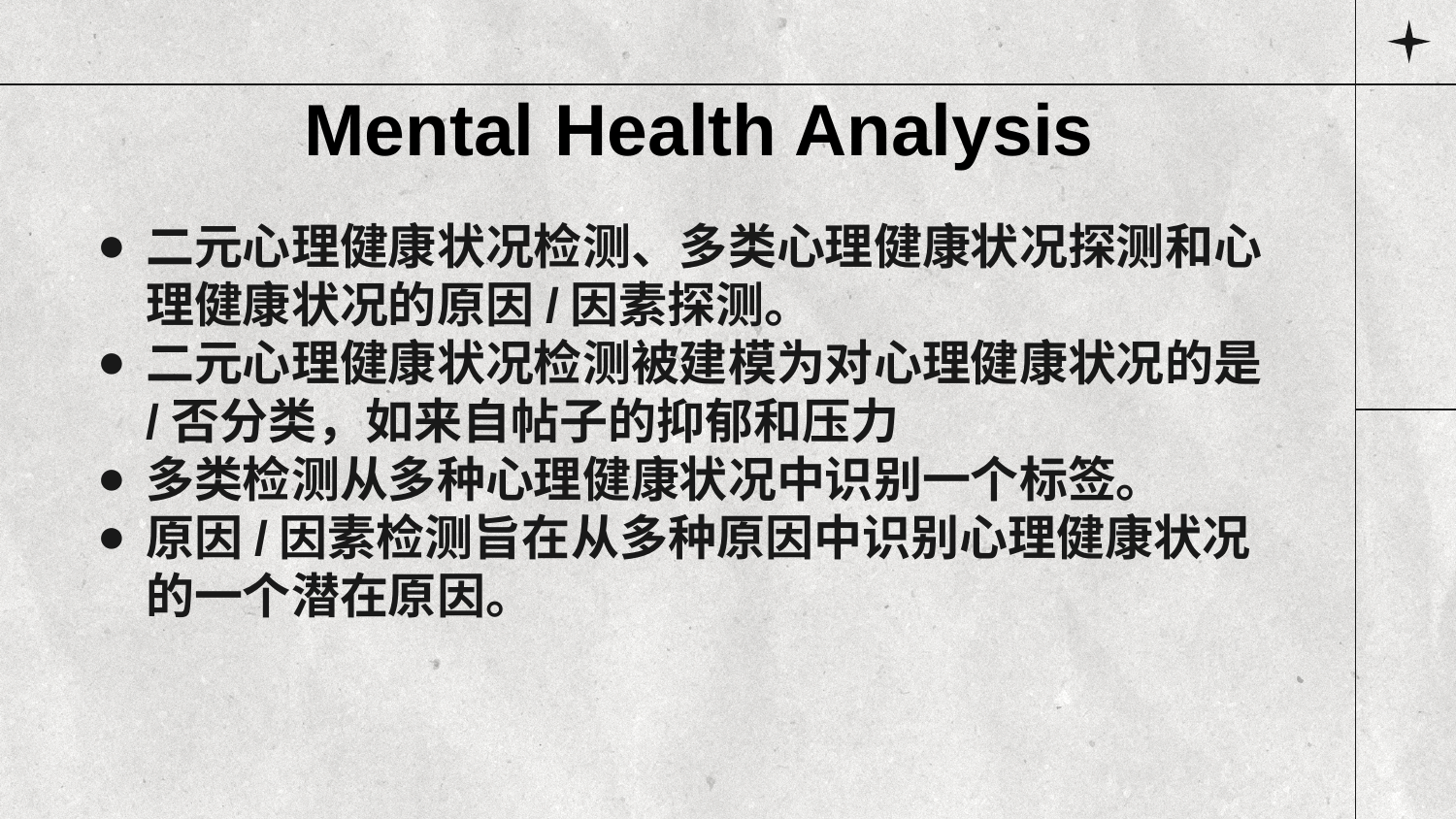

# Mental Health Analysis
二元心理健康状况检测、多类心理健康状况探测和心理健康状况的原因/因素探测。
二元心理健康状况检测被建模为对心理健康状况的是/否分类，如来自帖子的抑郁和压力
多类检测从多种心理健康状况中识别一个标签。
原因/因素检测旨在从多种原因中识别心理健康状况的一个潜在原因。